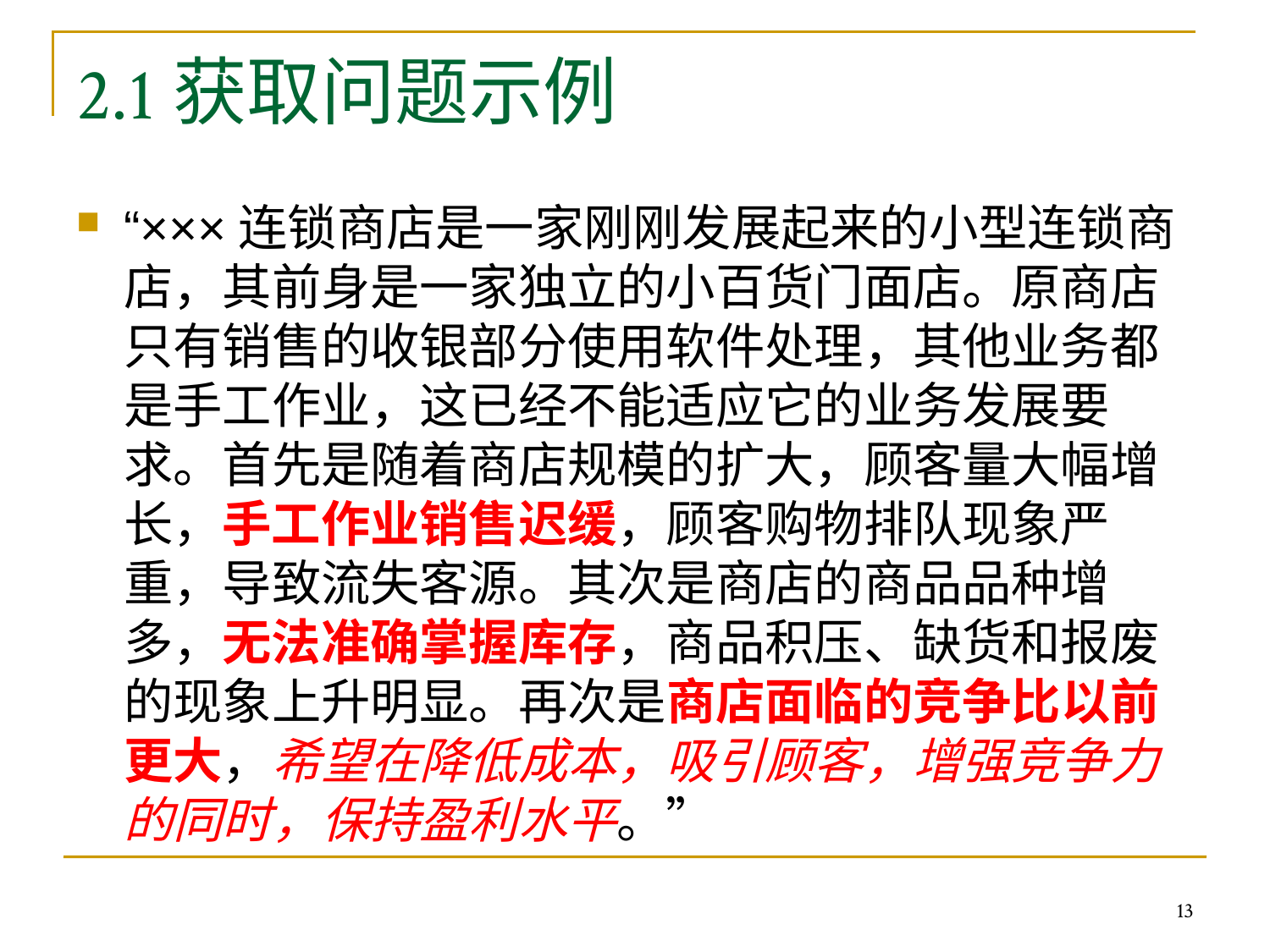

# 2.1获取问题示例
“×××连锁商店是一家刚刚发展起来的小型连锁商店，其前身是一家独立的小百货门面店。原商店只有销售的收银部分使用软件处理，其他业务都是手工作业，这已经不能适应它的业务发展要求。首先是随着商店规模的扩大，顾客量大幅增长，手工作业销售迟缓，顾客购物排队现象严重，导致流失客源。其次是商店的商品品种增多，无法准确掌握库存，商品积压、缺货和报废的现象上升明显。再次是商店面临的竞争比以前更大，希望在降低成本，吸引顾客，增强竞争力的同时，保持盈利水平。”
13